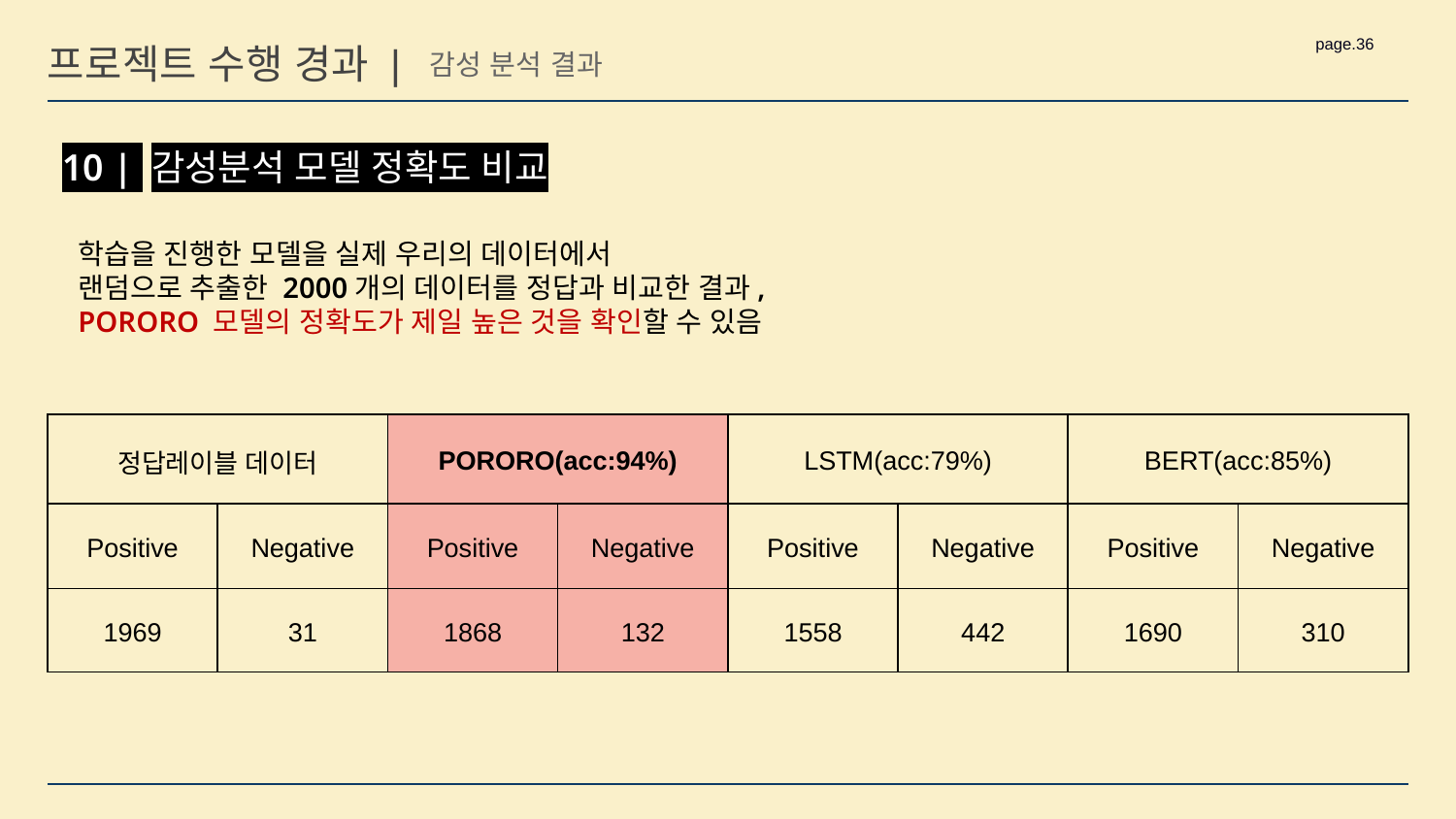

page.36
프로젝트 수행 경과 |
감성 분석 결과
10 | 감성분석 모델 정확도 비교
학습을 진행한 모델을 실제 우리의 데이터에서
랜덤으로 추출한 2000개의 데이터를 정답과 비교한 결과,
PORORO 모델의 정확도가 제일 높은 것을 확인할 수 있음
| 정답레이블 데이터 |  | PORORO(acc:94%) |  | LSTM(acc:79%) |  | BERT(acc:85%) |  |
| --- | --- | --- | --- | --- | --- | --- | --- |
| Positive | Negative | Positive | Negative | Positive | Negative | Positive | Negative |
| 1969 | 31 | 1868 | 132 | 1558 | 442 | 1690 | 310 |